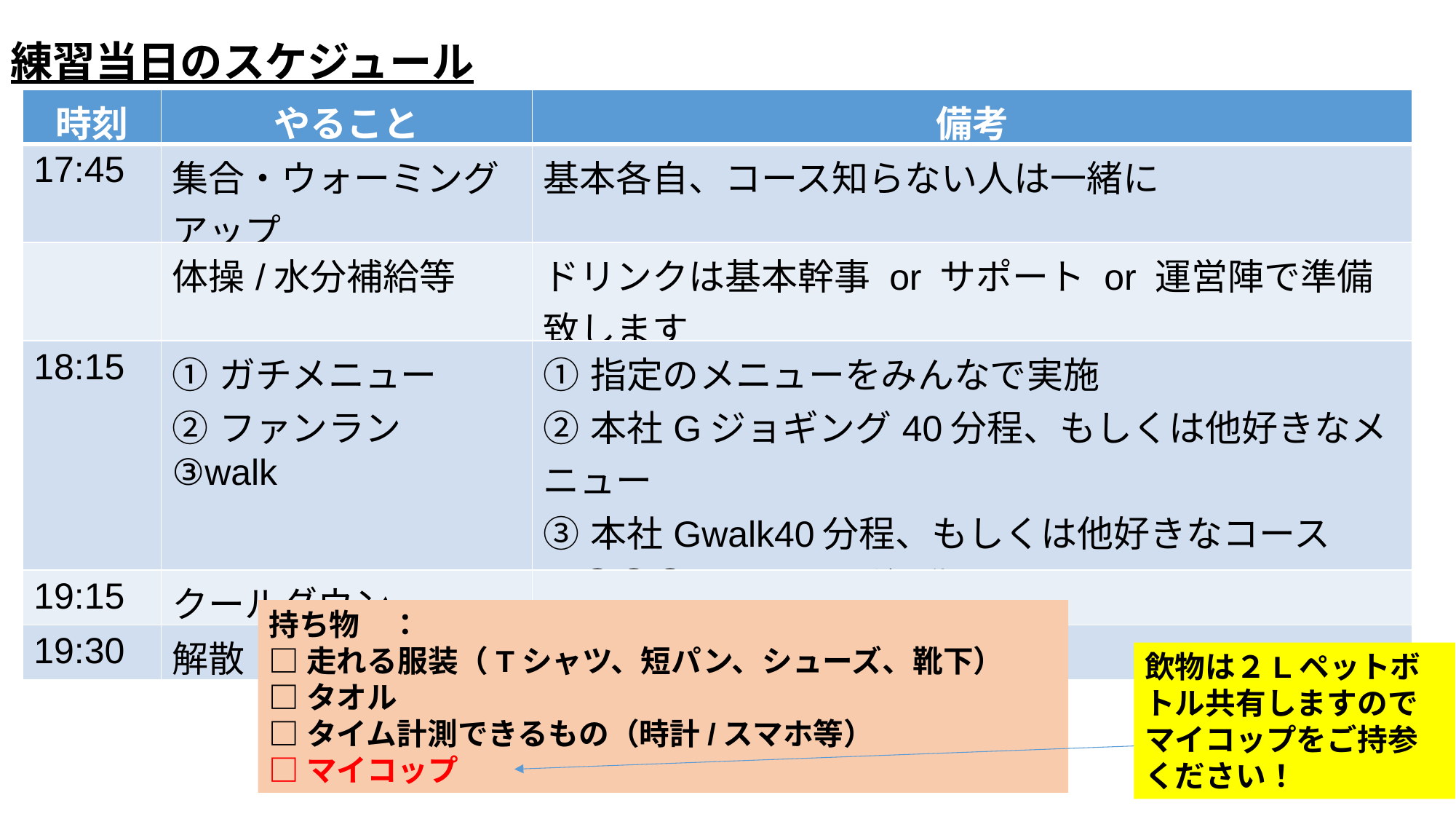

練習当日のスケジュール
| 時刻 | やること | 備考 |
| --- | --- | --- |
| 17:45 | 集合・ウォーミングアップ | 基本各自、コース知らない人は一緒に |
|  | 体操/水分補給等 | ドリンクは基本幹事 or サポート or 運営陣で準備致します |
| 18:15 | ①ガチメニュー ②ファンラン ③walk | ①指定のメニューをみんなで実施 ②本社Gジョギング40分程、もしくは他好きなメニュー ③本社Gwalk40分程、もしくは他好きなコース ※①②③ではなく別行動も可。 |
| 19:15 | クールダウン |  |
| 19:30 | 解散 | 早退／居残り可 |
持ち物　：
□走れる服装（Tシャツ、短パン、シューズ、靴下）
□タオル
□タイム計測できるもの（時計/スマホ等）
□マイコップ
飲物は２Lペットボトル共有しますのでマイコップをご持参ください！